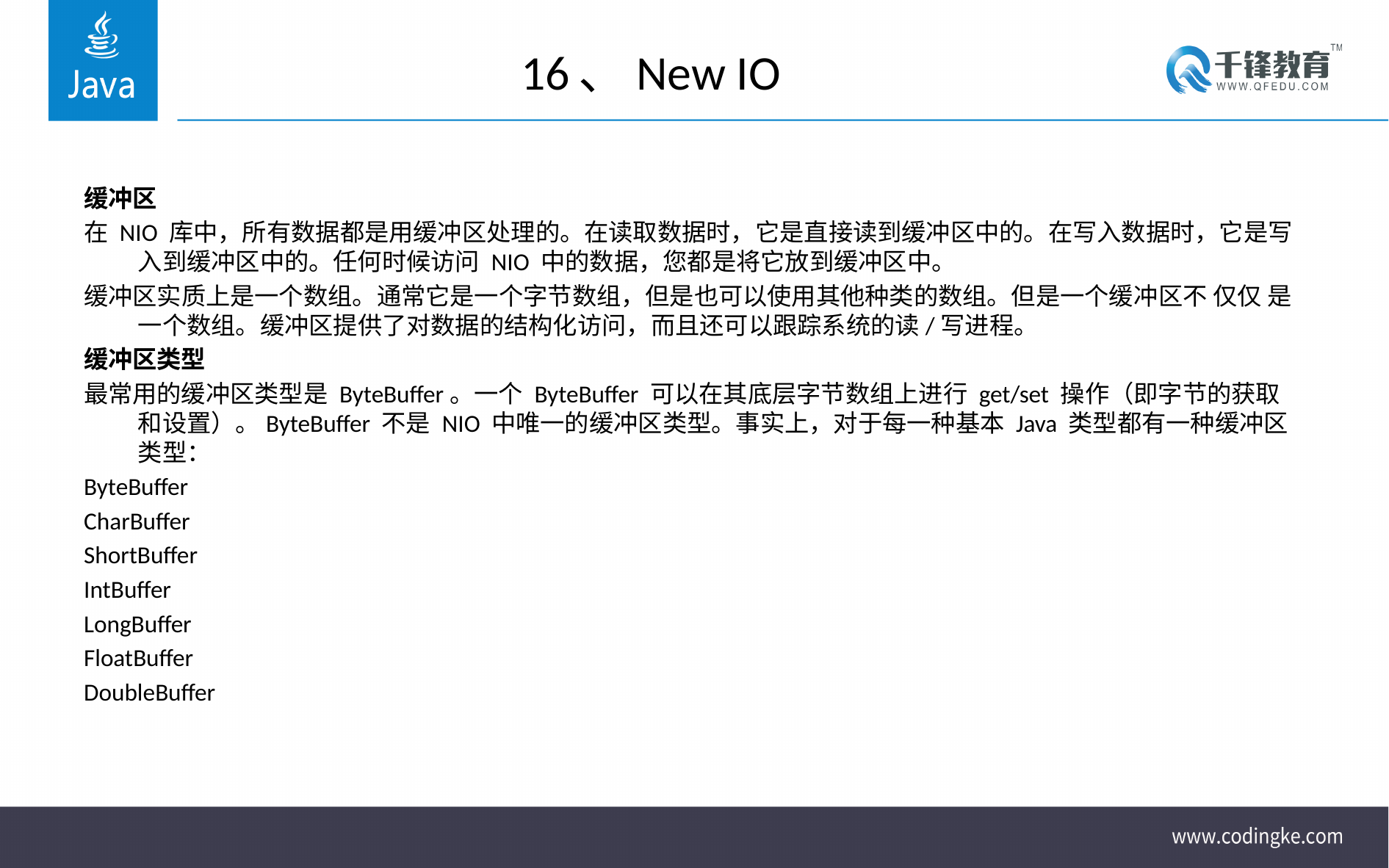

# 16、New IO
缓冲区
在 NIO 库中，所有数据都是用缓冲区处理的。在读取数据时，它是直接读到缓冲区中的。在写入数据时，它是写入到缓冲区中的。任何时候访问 NIO 中的数据，您都是将它放到缓冲区中。
缓冲区实质上是一个数组。通常它是一个字节数组，但是也可以使用其他种类的数组。但是一个缓冲区不 仅仅 是一个数组。缓冲区提供了对数据的结构化访问，而且还可以跟踪系统的读/写进程。
缓冲区类型
最常用的缓冲区类型是 ByteBuffer。一个 ByteBuffer 可以在其底层字节数组上进行 get/set 操作（即字节的获取和设置）。ByteBuffer 不是 NIO 中唯一的缓冲区类型。事实上，对于每一种基本 Java 类型都有一种缓冲区类型：
ByteBuffer
CharBuffer
ShortBuffer
IntBuffer
LongBuffer
FloatBuffer
DoubleBuffer